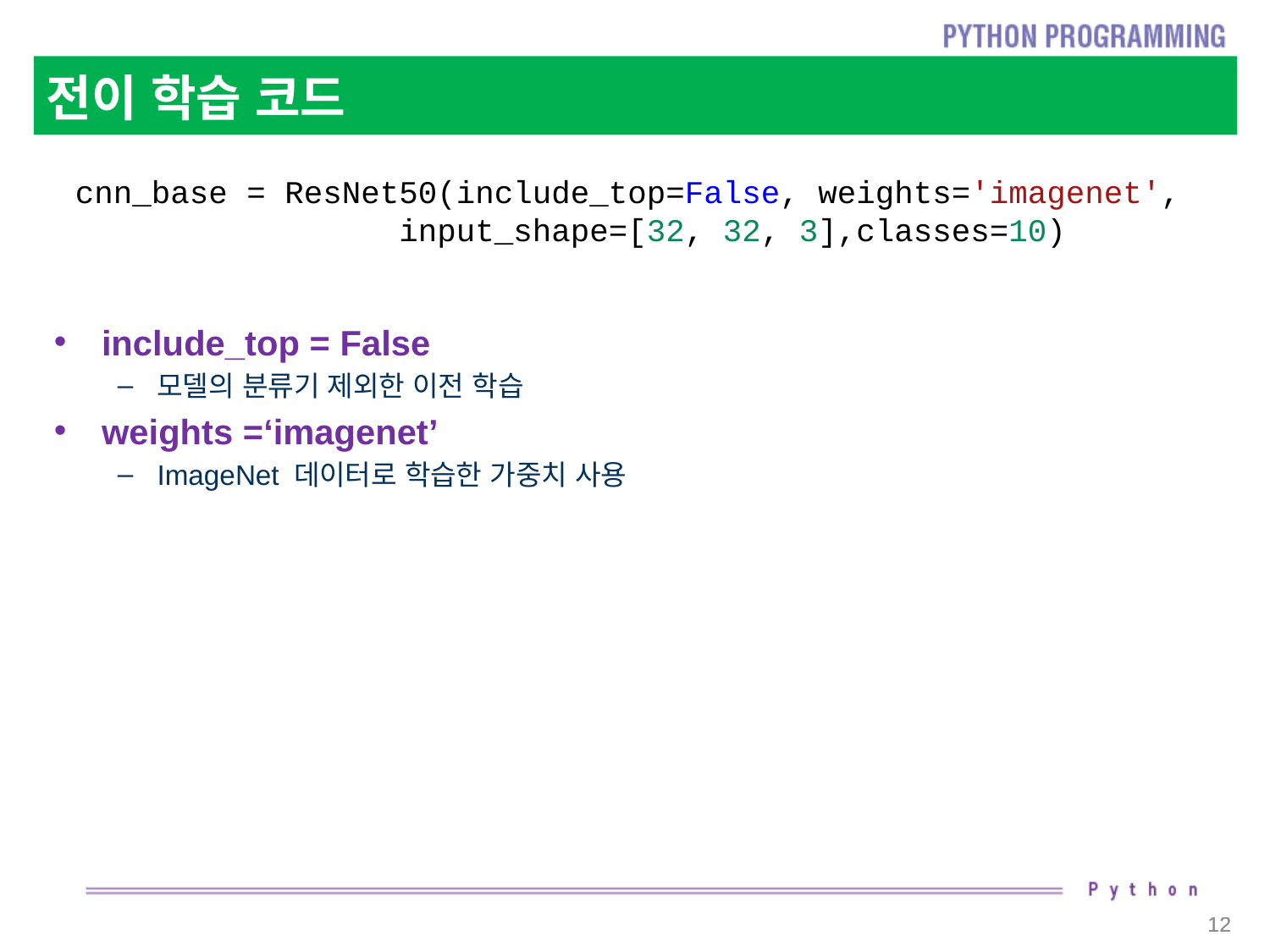

# 전이 학습 코드

include_top = False
모델의 분류기 제외한 이전 학습
weights =‘imagenet’
ImageNet 데이터로 학습한 가중치 사용
cnn_base = ResNet50(include_top=False, weights='imagenet',
                 input_shape=[32, 32, 3],classes=10)
12